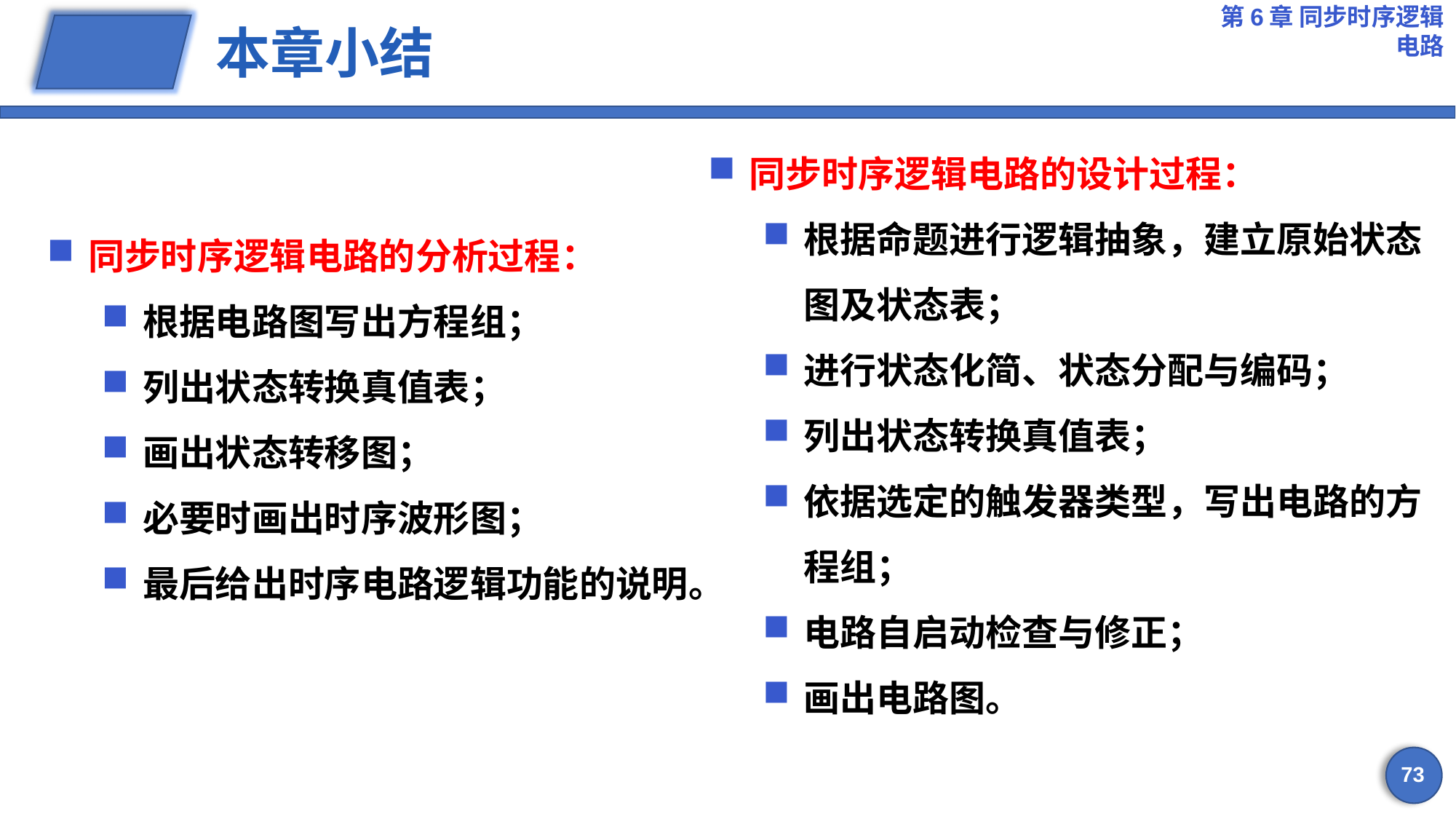

第6章 同步时序逻辑电路
# 本章小结

同步时序逻辑电路的设计过程：
根据命题进行逻辑抽象，建立原始状态图及状态表；
进行状态化简、状态分配与编码；
列出状态转换真值表；
依据选定的触发器类型，写出电路的方程组；
电路自启动检查与修正；
画出电路图。
同步时序逻辑电路的分析过程：
根据电路图写出方程组；
列出状态转换真值表；
画出状态转移图；
必要时画出时序波形图；
最后给出时序电路逻辑功能的说明。
73